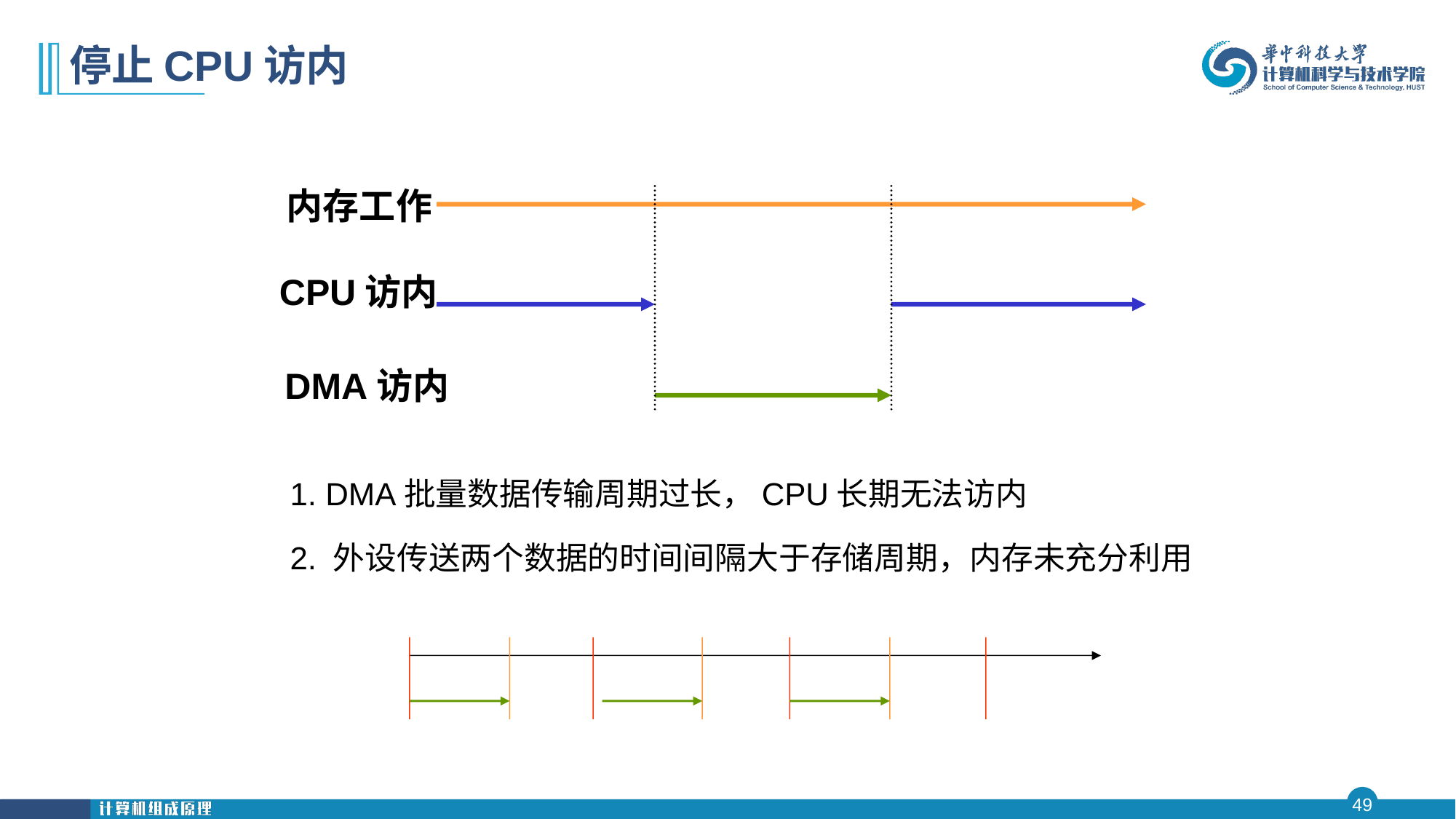

# 停止CPU访内
内存工作

CPU访内

DMA访内

1. DMA批量数据传输周期过长，CPU长期无法访内
2. 外设传送两个数据的时间间隔大于存储周期，内存未充分利用